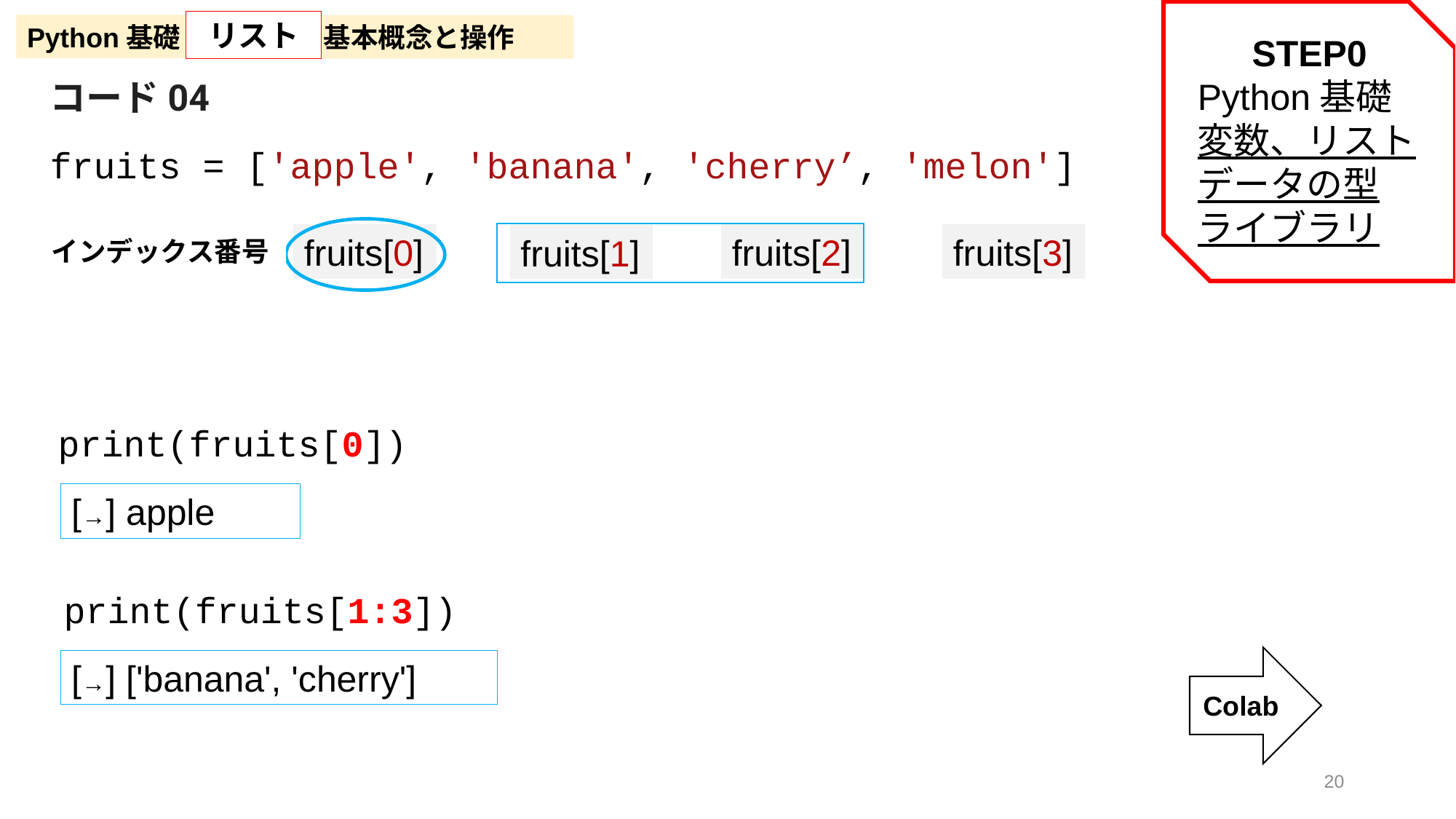

STEP0
Python基礎
変数、リスト
データの型
ライブラリ

リスト
Python基礎
リストの基本概念と操作
コード04
fruits = ['apple', 'banana', 'cherry’, 'melon']

fruits[2]
fruits[3]
fruits[0]
fruits[1]
インデックス番号
print(fruits[0])
[→] apple
print(fruits[1:3])
Colab
[→] ['banana', 'cherry']
20